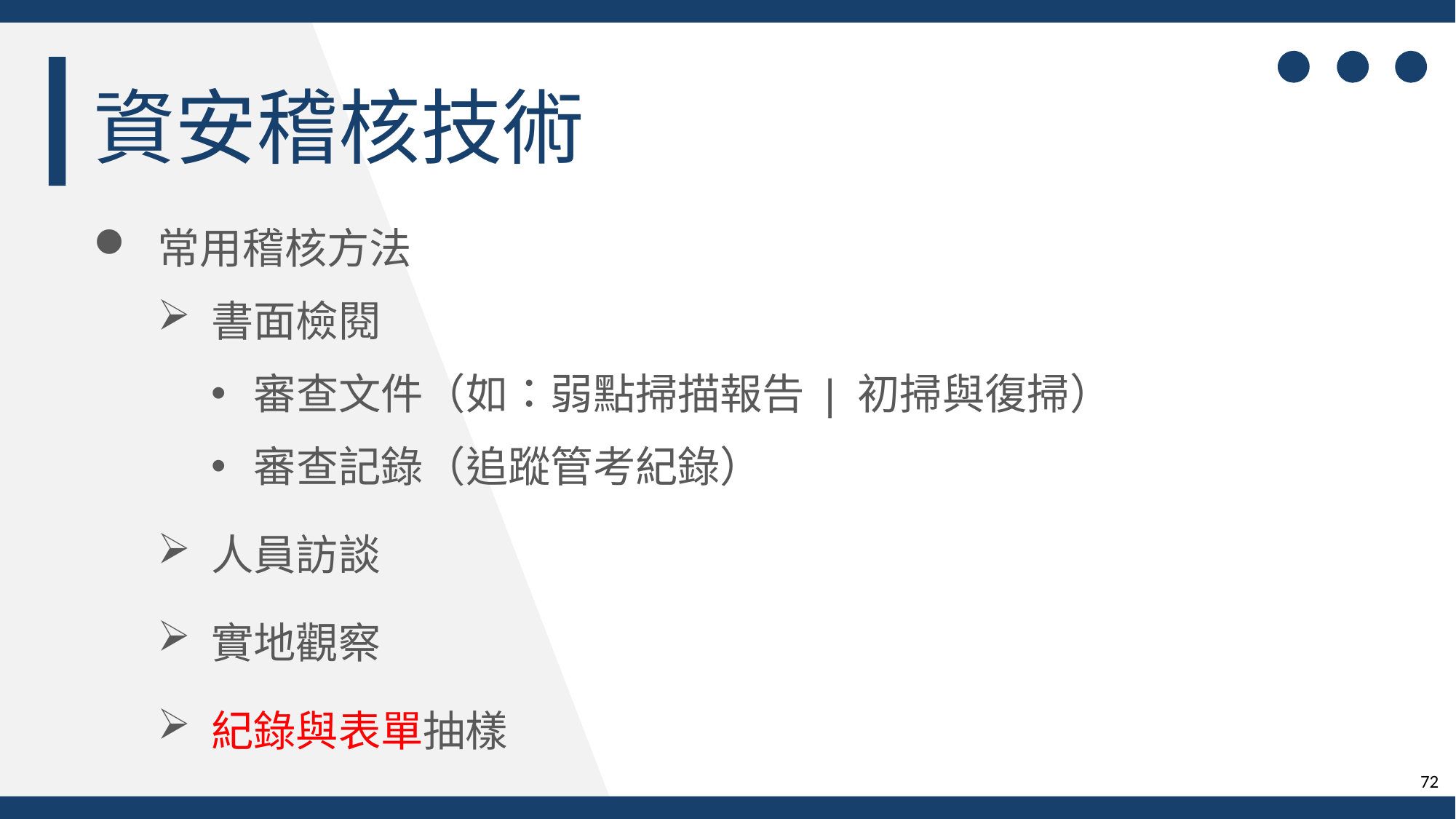

資安稽核技術
常用稽核方法
書面檢閱
審查文件（如：弱點掃描報告 | 初掃與復掃）
審查記錄（追蹤管考紀錄）
人員訪談
實地觀察
紀錄與表單抽樣